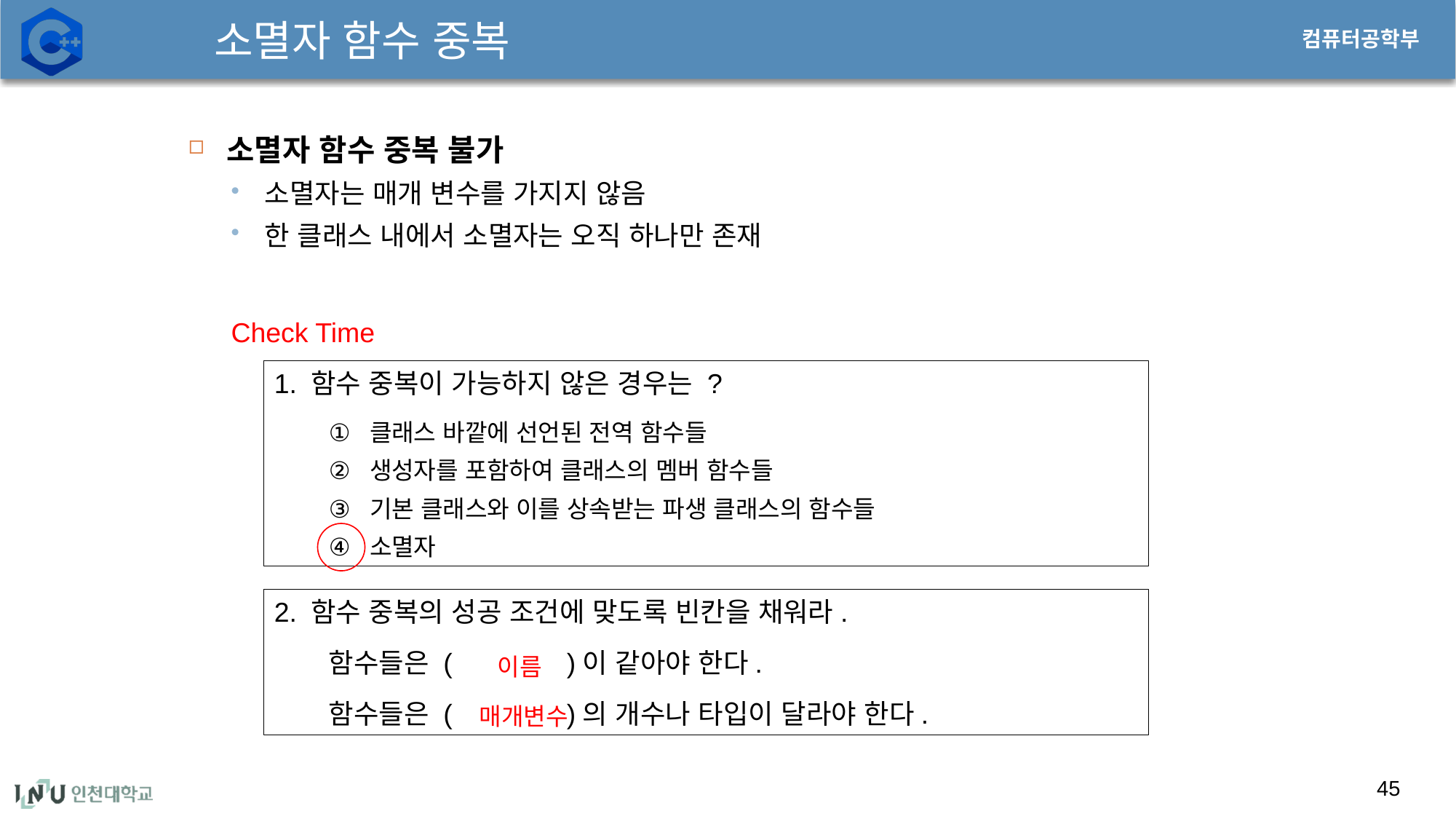

# 소멸자 함수 중복
소멸자 함수 중복 불가
소멸자는 매개 변수를 가지지 않음
한 클래스 내에서 소멸자는 오직 하나만 존재
Check Time
1. 함수 중복이 가능하지 않은 경우는 ?
클래스 바깥에 선언된 전역 함수들
생성자를 포함하여 클래스의 멤버 함수들
기본 클래스와 이를 상속받는 파생 클래스의 함수들
소멸자

2. 함수 중복의 성공 조건에 맞도록 빈칸을 채워라.
함수들은 (               )이 같아야 한다.
함수들은 (               )의 개수나 타입이 달라야 한다.
이름
매개변수